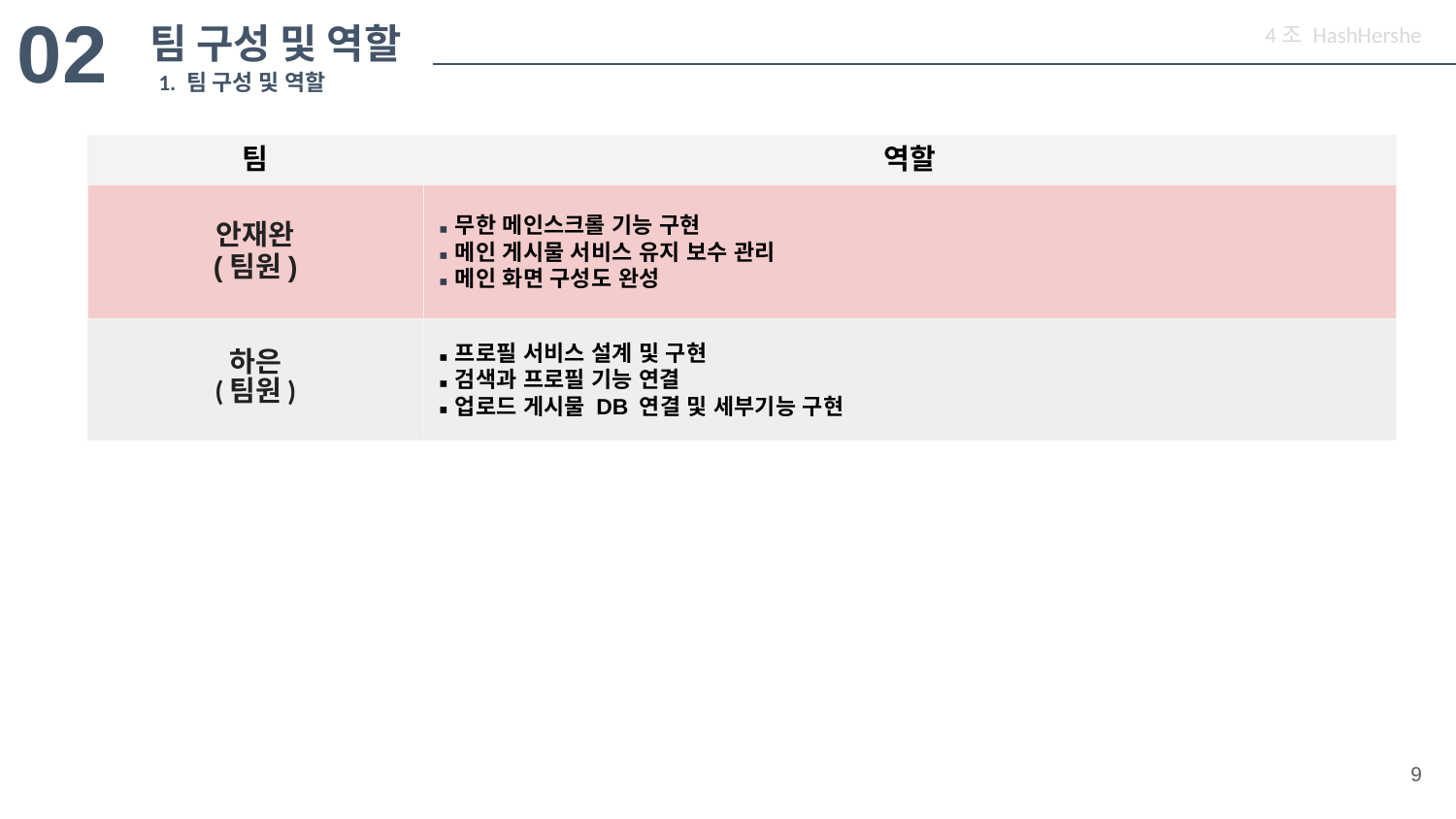

02
4조 HashHershe
팀 구성 및 역할
1. 팀 구성 및 역할
| 팀 | 역할 |
| --- | --- |
| 안재완 (팀원) | 무한 메인스크롤 기능 구현 메인 게시물 서비스 유지 보수 관리 메인 화면 구성도 완성 |
| 하은 (팀원) | 프로필 서비스 설계 및 구현 검색과 프로필 기능 연결 업로드 게시물 DB 연결 및 세부기능 구현 |
9